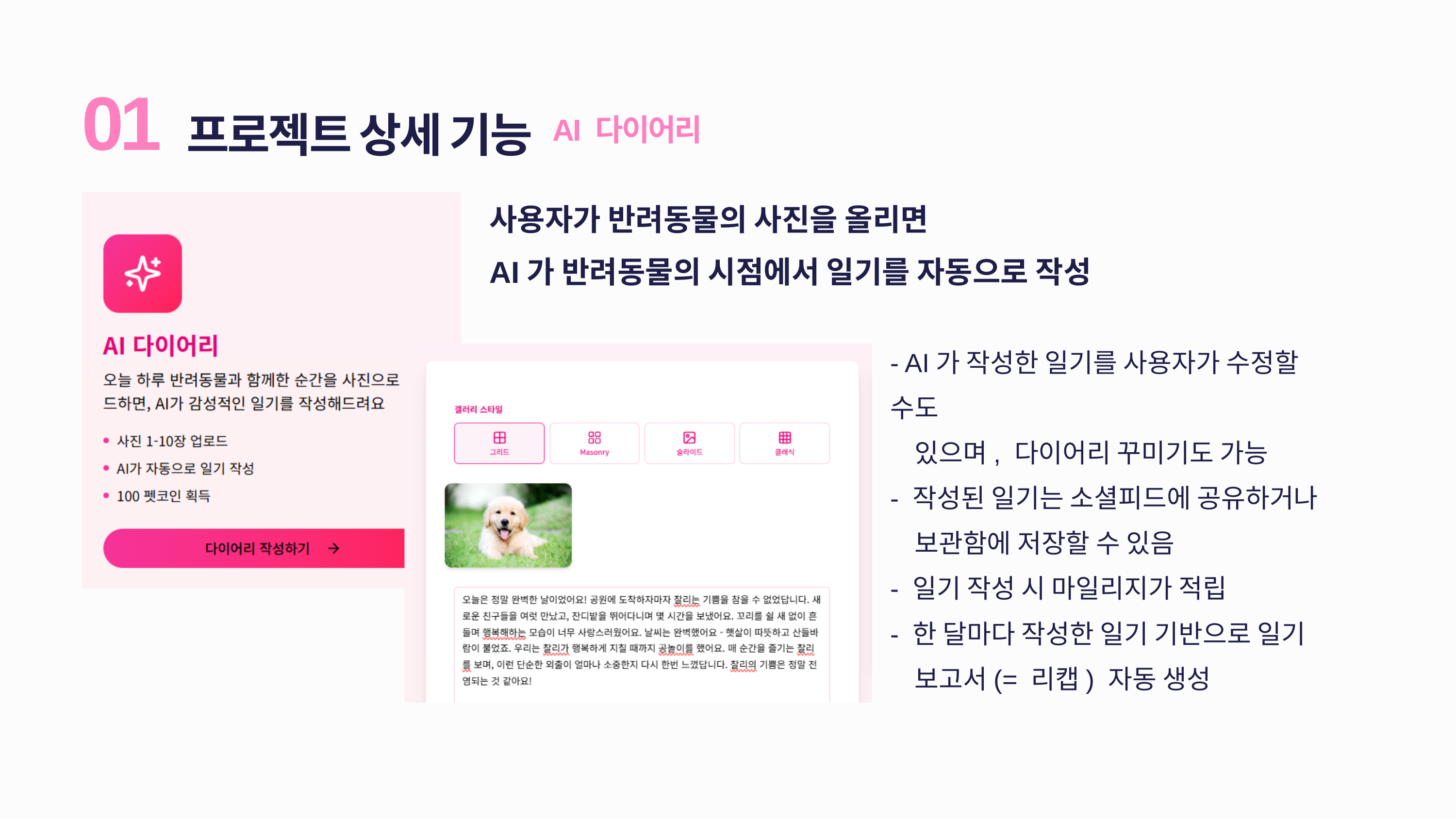

프로젝트 상세 기능
01
AI 다이어리
사용자가 반려동물의 사진을 올리면
AI가 반려동물의 시점에서 일기를 자동으로 작성

- AI가 작성한 일기를 사용자가 수정할 수도
   있으며, 다이어리 꾸미기도 가능
- 작성된 일기는 소셜피드에 공유하거나
   보관함에 저장할 수 있음
- 일기 작성 시 마일리지가 적립
- 한 달마다 작성한 일기 기반으로 일기
   보고서(= 리캡) 자동 생성